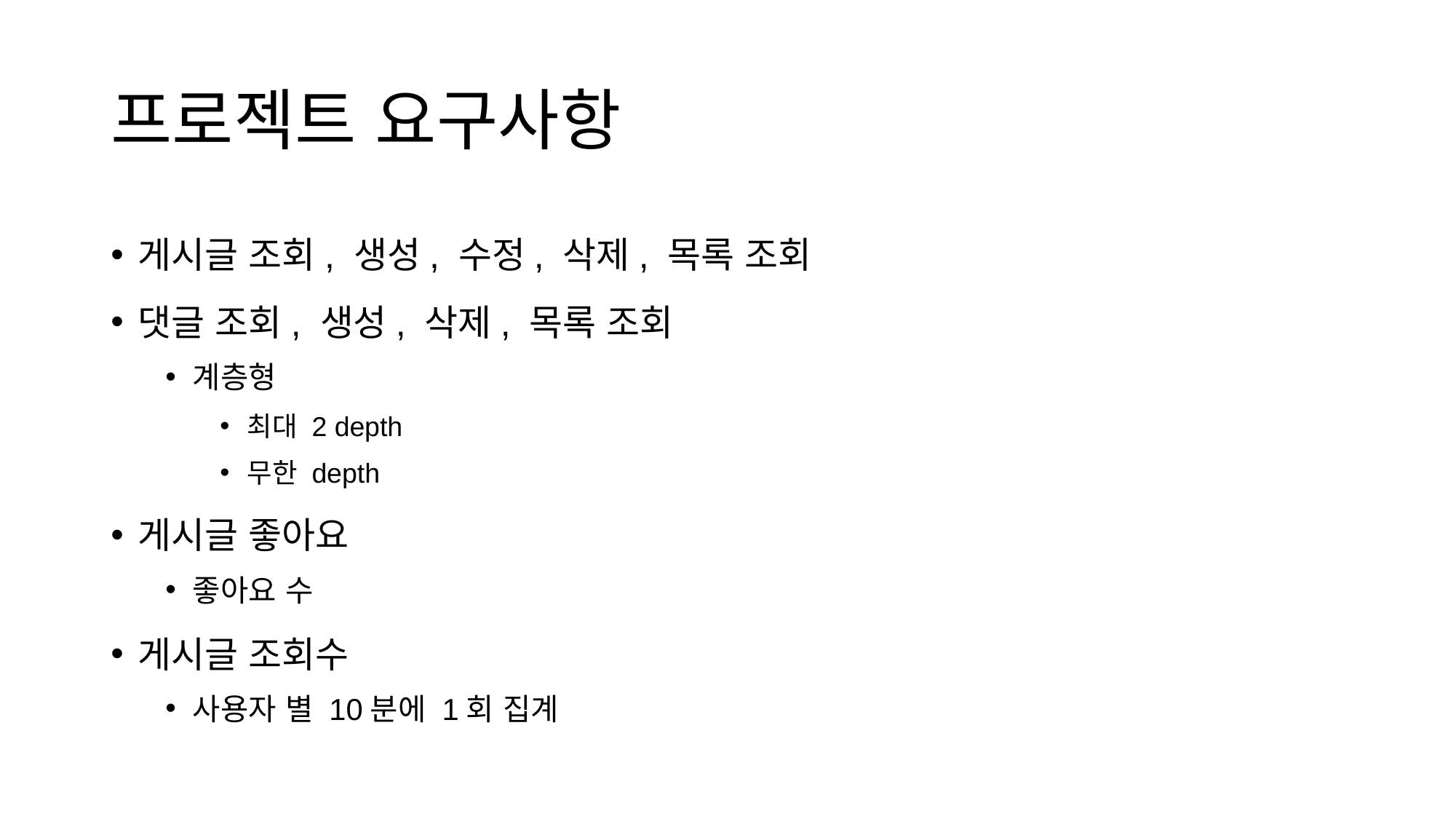

# 프로젝트 요구사항
게시글 조회, 생성, 수정, 삭제, 목록 조회
댓글 조회, 생성, 삭제, 목록 조회
계층형
최대 2 depth
무한 depth
게시글 좋아요
좋아요 수
게시글 조회수
사용자 별 10분에 1회 집계